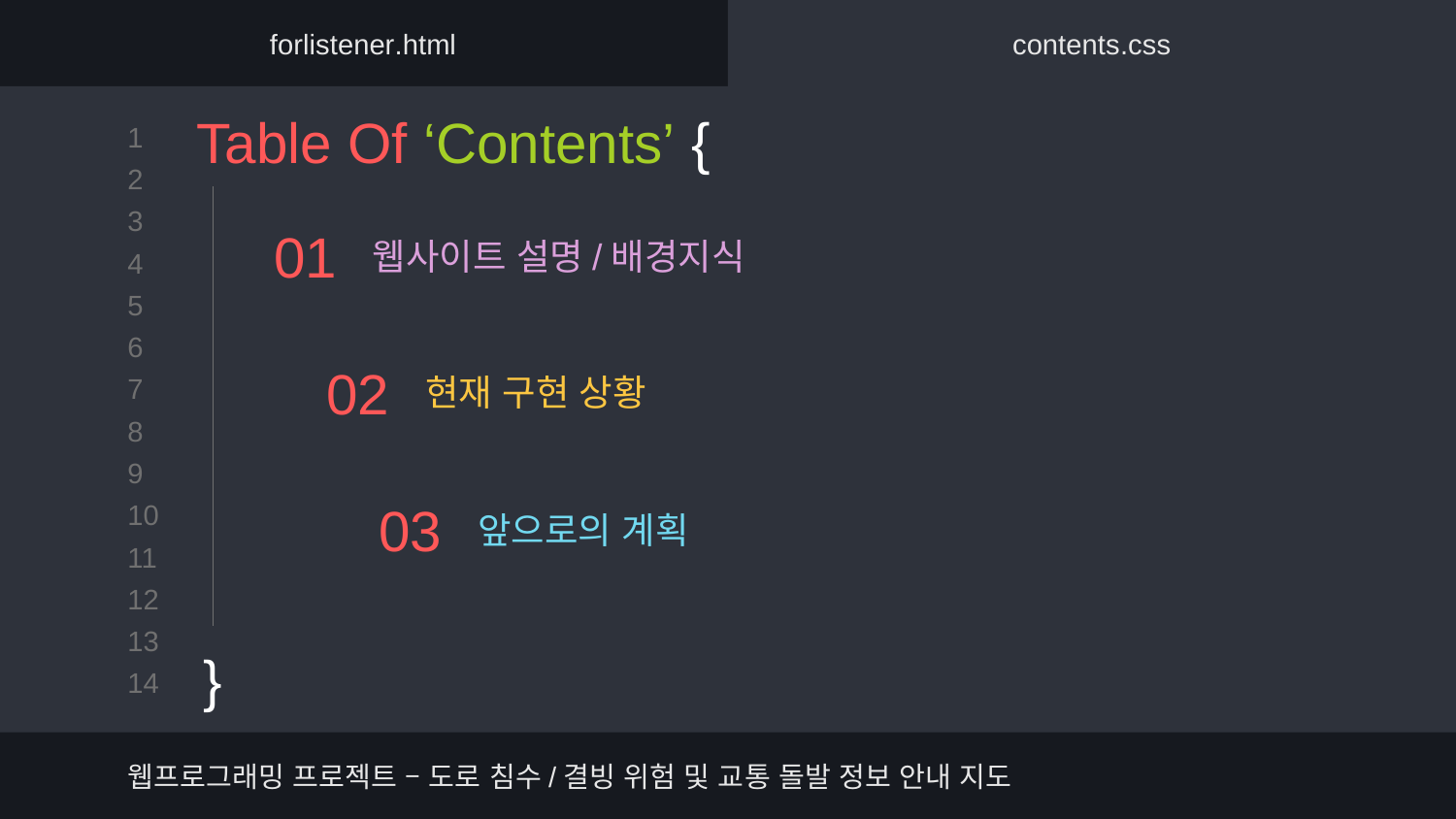

forlistener.html
contents.css
Table Of ‘Contents’ {
}
# 01
웹사이트 설명/배경지식
현재 구현 상황
02
03
앞으로의 계획
웹프로그래밍 프로젝트 – 도로 침수/결빙 위험 및 교통 돌발 정보 안내 지도